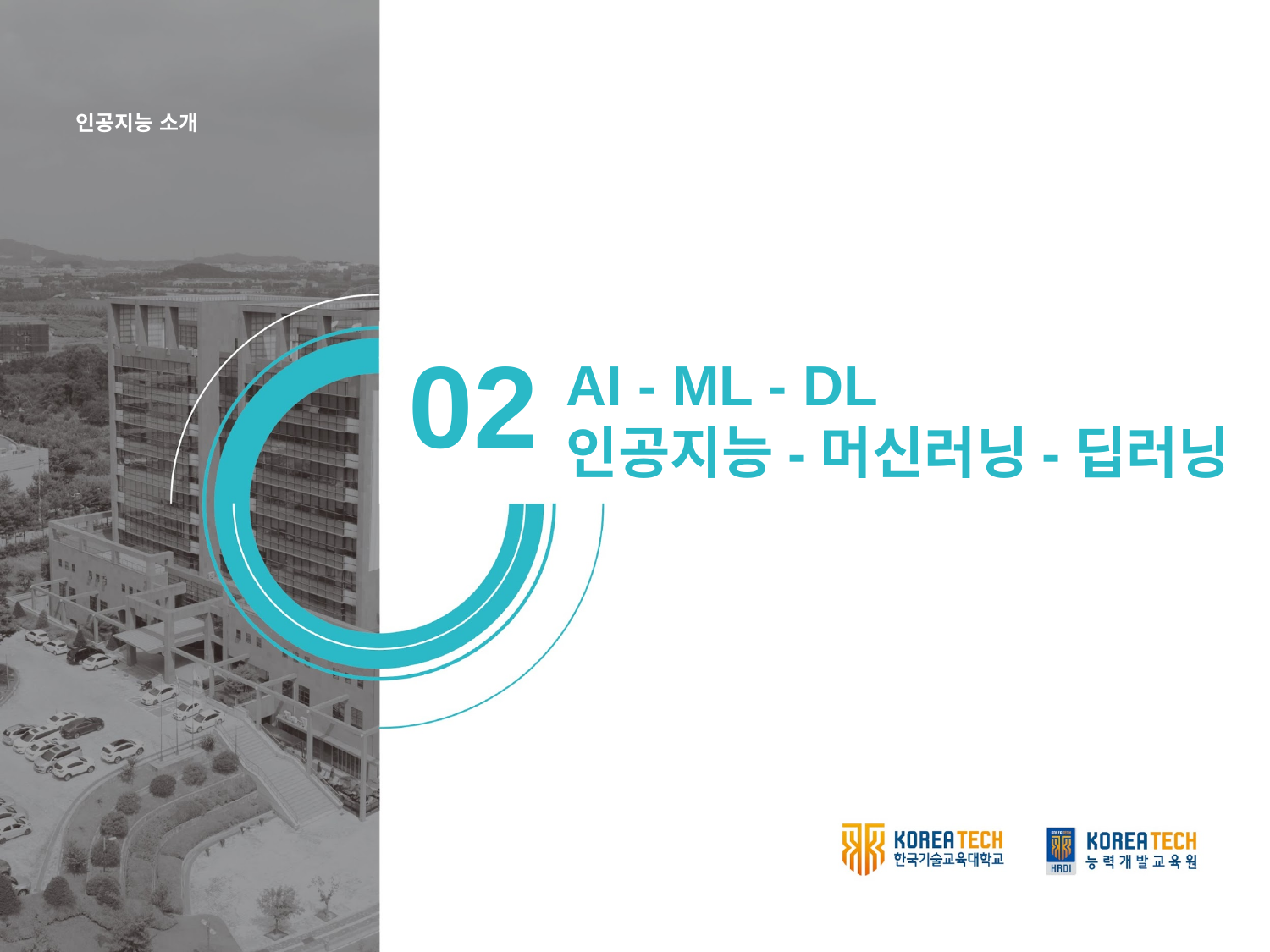

인공지능 소개

02
AI - ML - DL
인공지능-머신러닝-딥러닝